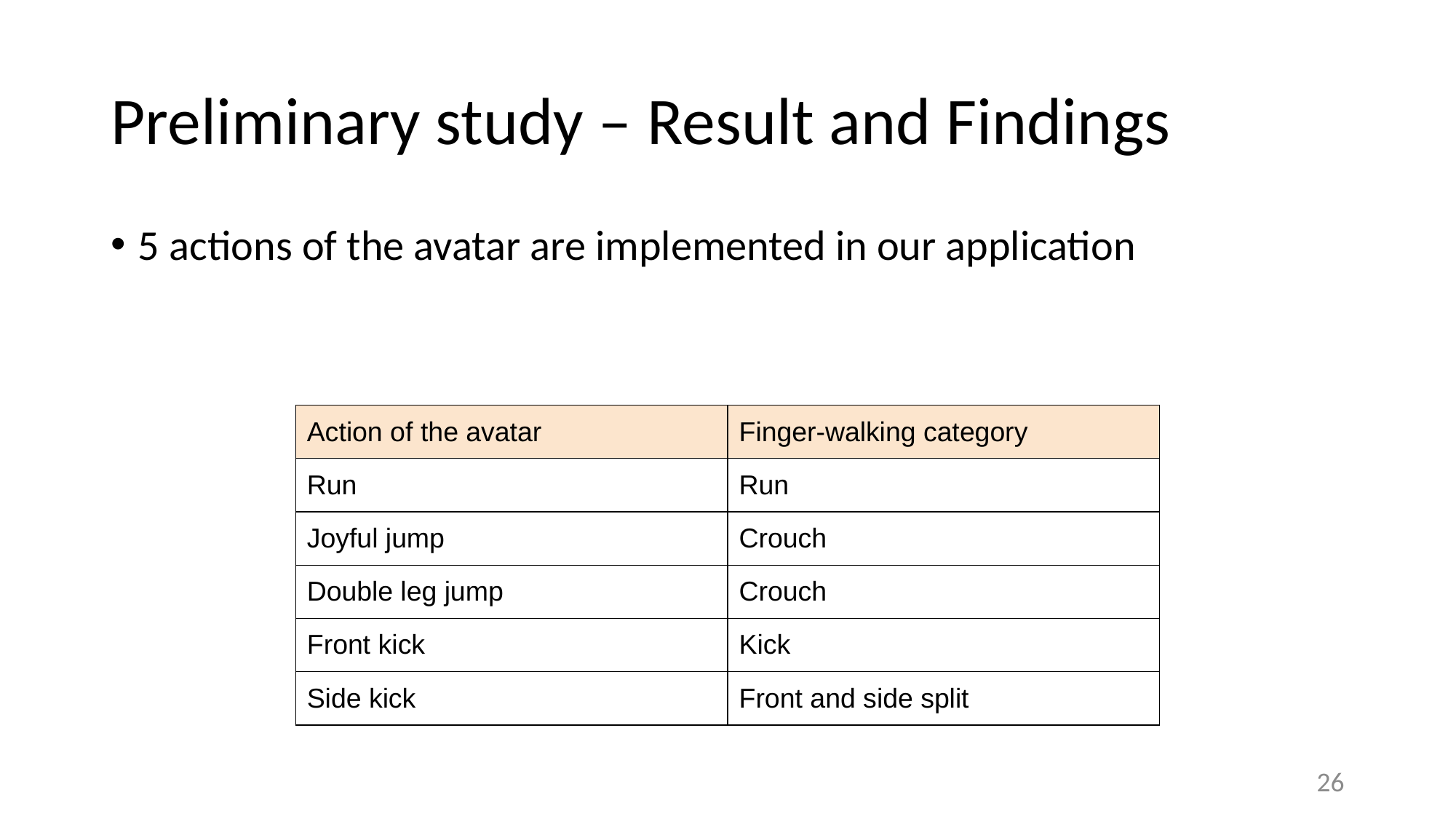

# Preliminary study – Result and Findings
5 actions of the avatar are implemented in our application
| Action of the avatar | Finger-walking category |
| --- | --- |
| Run | Run |
| Joyful jump | Crouch |
| Double leg jump | Crouch |
| Front kick | Kick |
| Side kick | Front and side split |
26
需要補充敘述, 這些選擇這些動作的理由.
最好是與之前的study結果相結合.
理由就說”只能找相近的, 奧運動最很難找到一樣的”即可